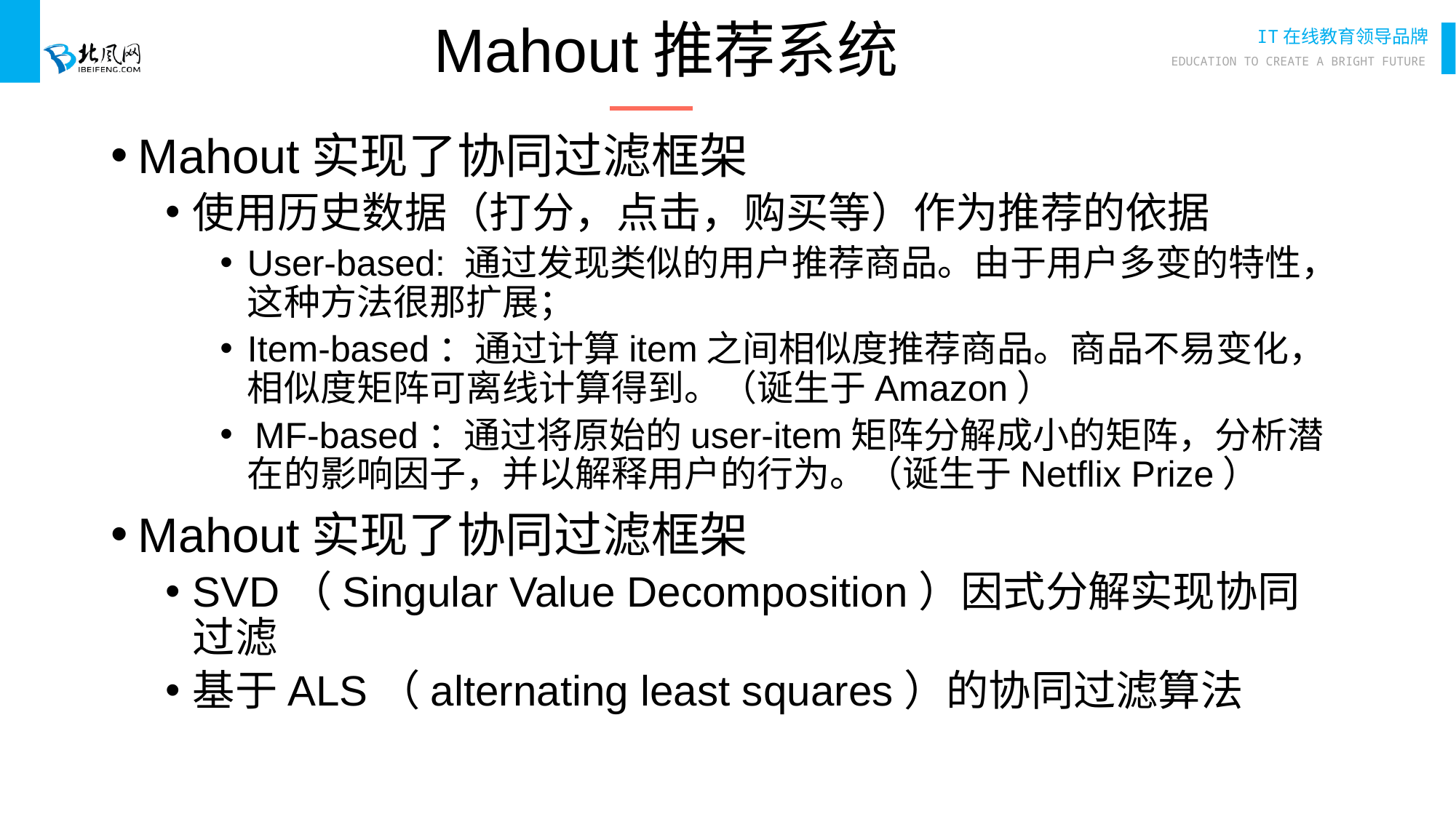

# Mahout推荐系统
Mahout实现了协同过滤框架
使用历史数据（打分，点击，购买等）作为推荐的依据
User-based: 通过发现类似的用户推荐商品。由于用户多变的特性，这种方法很那扩展；
Item-based：通过计算item之间相似度推荐商品。商品不易变化，相似度矩阵可离线计算得到。（诞生于Amazon）
 MF-based：通过将原始的user-item矩阵分解成小的矩阵，分析潜在的影响因子，并以解释用户的行为。（诞生于Netflix Prize）
Mahout实现了协同过滤框架
SVD（Singular Value Decomposition）因式分解实现协同过滤
基于ALS（alternating least squares）的协同过滤算法